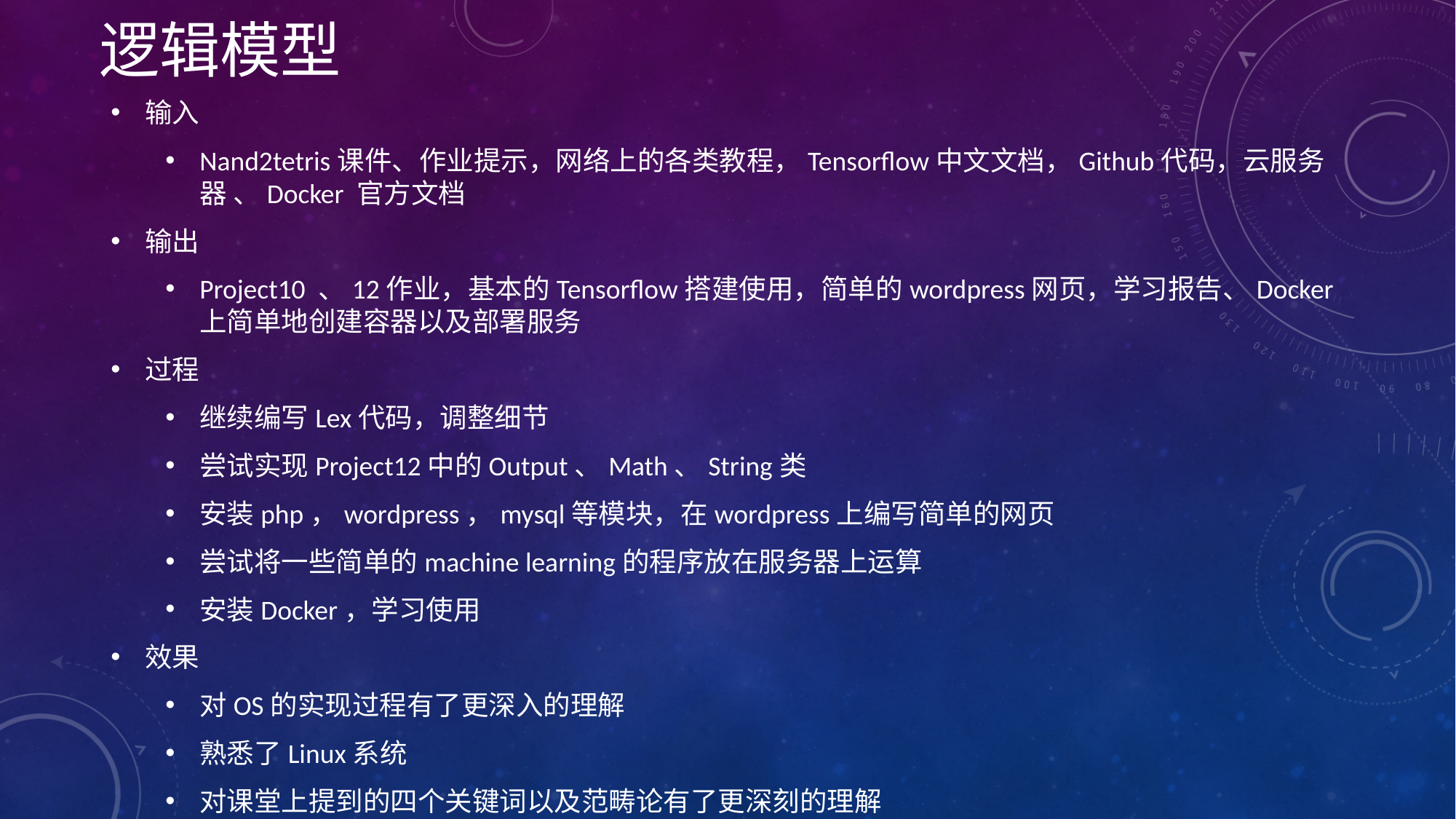

逻辑模型
输入
Nand2tetris课件、作业提示，网络上的各类教程，Tensorflow中文文档，Github代码，云服务器 、Docker 官方文档
输出
Project10 、12作业，基本的Tensorflow搭建使用，简单的wordpress网页，学习报告、Docker上简单地创建容器以及部署服务
过程
继续编写Lex代码，调整细节
尝试实现Project12中的Output、Math、String类
安装php，wordpress，mysql等模块，在wordpress上编写简单的网页
尝试将一些简单的machine learning的程序放在服务器上运算
安装Docker，学习使用
效果
对OS的实现过程有了更深入的理解
熟悉了Linux系统
对课堂上提到的四个关键词以及范畴论有了更深刻的理解